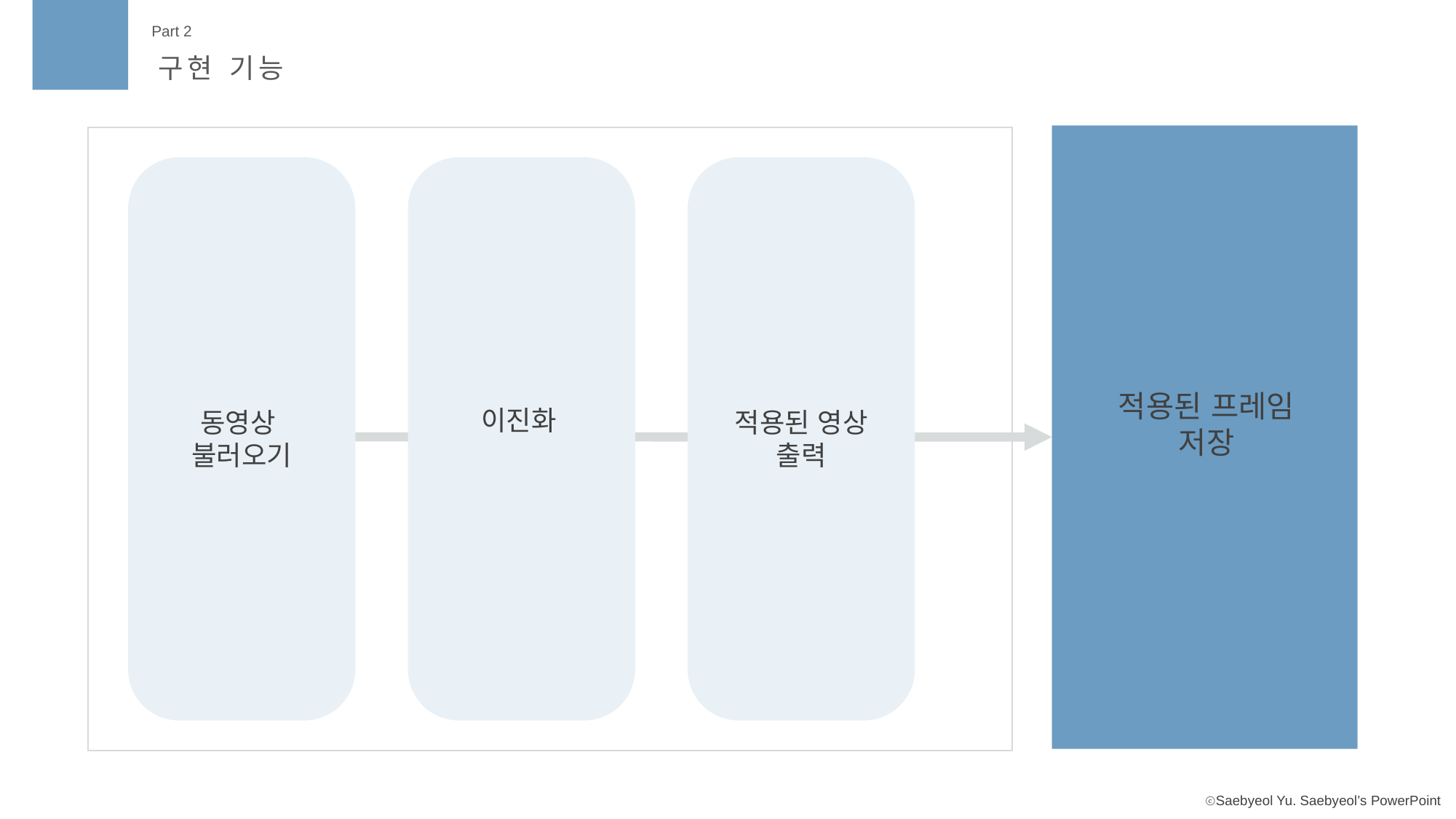

Part 2
구현 기능

적용된 프레임 저장
이진화
동영상
불러오기
적용된 영상 출력